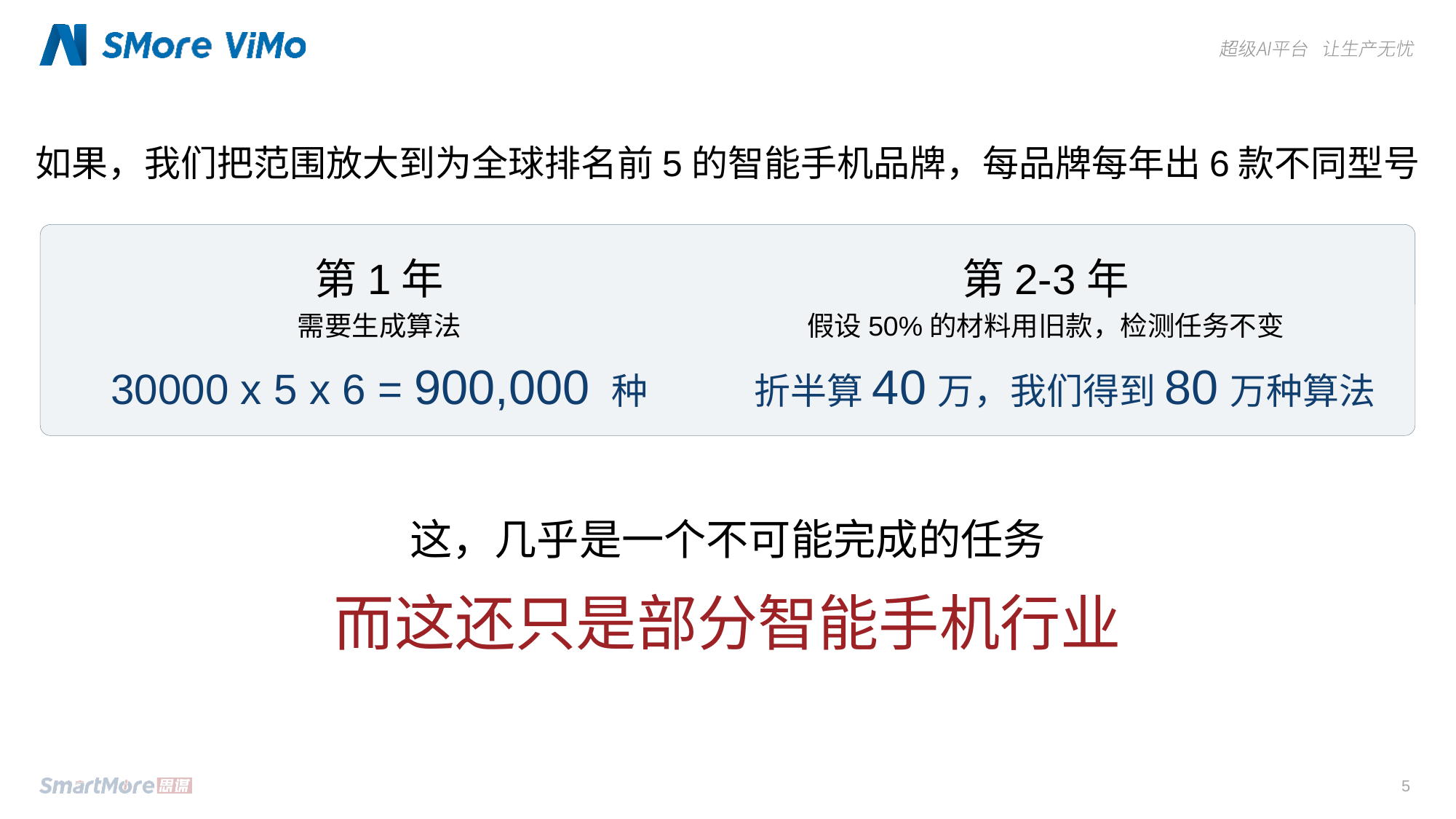

如果，我们把范围放大到为全球排名前5的智能手机品牌，每品牌每年出6款不同型号

第1年
第2-3年

需要生成算法
假设50%的材料用旧款，检测任务不变
30000 x 5 x 6 = 900,000 种
折半算40万，我们得到80万种算法
这，几乎是一个不可能完成的任务
而这还只是部分智能手机行业